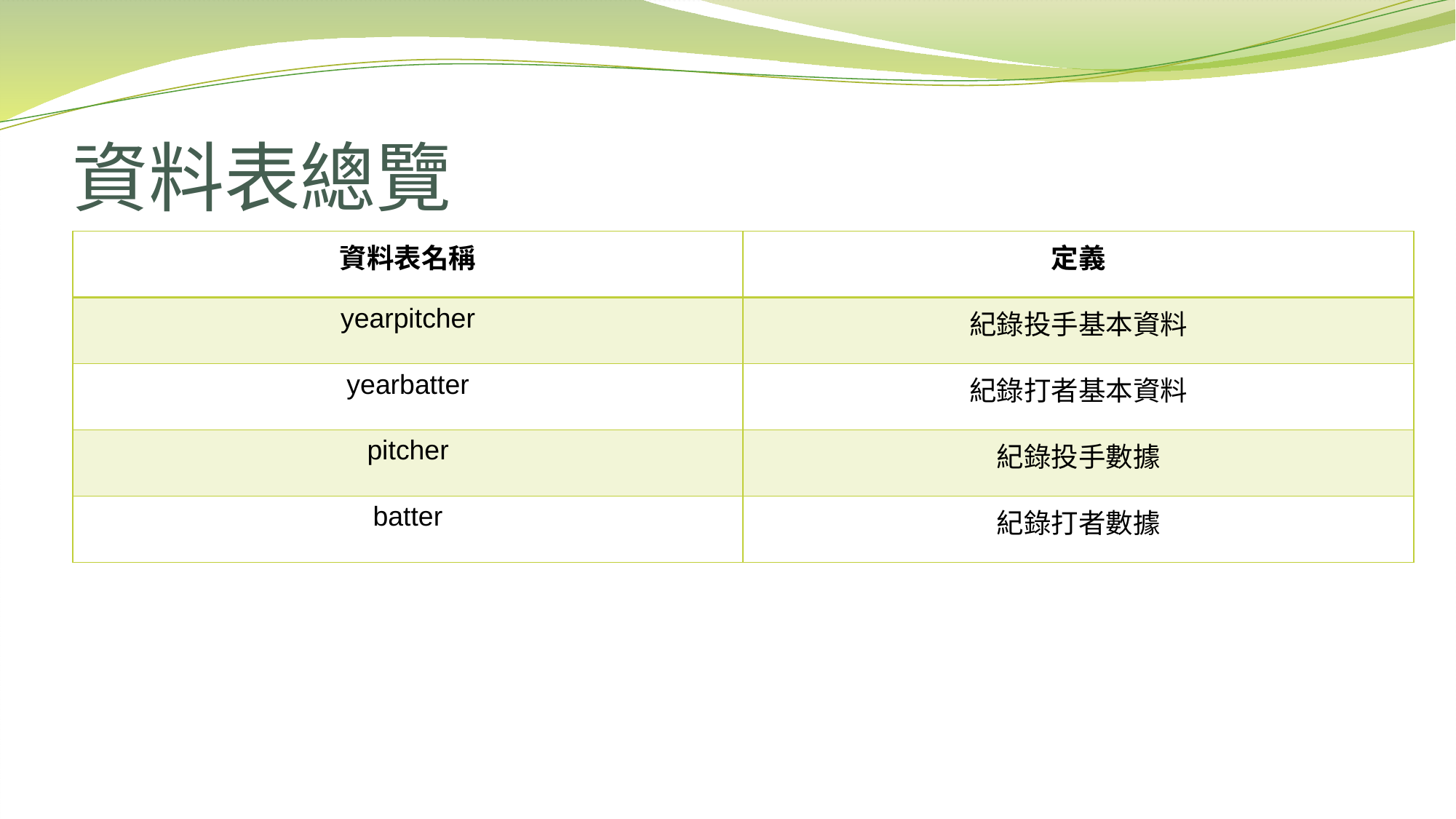

# 資料表總覽
| 資料表名稱 | 定義 |
| --- | --- |
| yearpitcher | 紀錄投手基本資料 |
| yearbatter | 紀錄打者基本資料 |
| pitcher | 紀錄投手數據 |
| batter | 紀錄打者數據 |